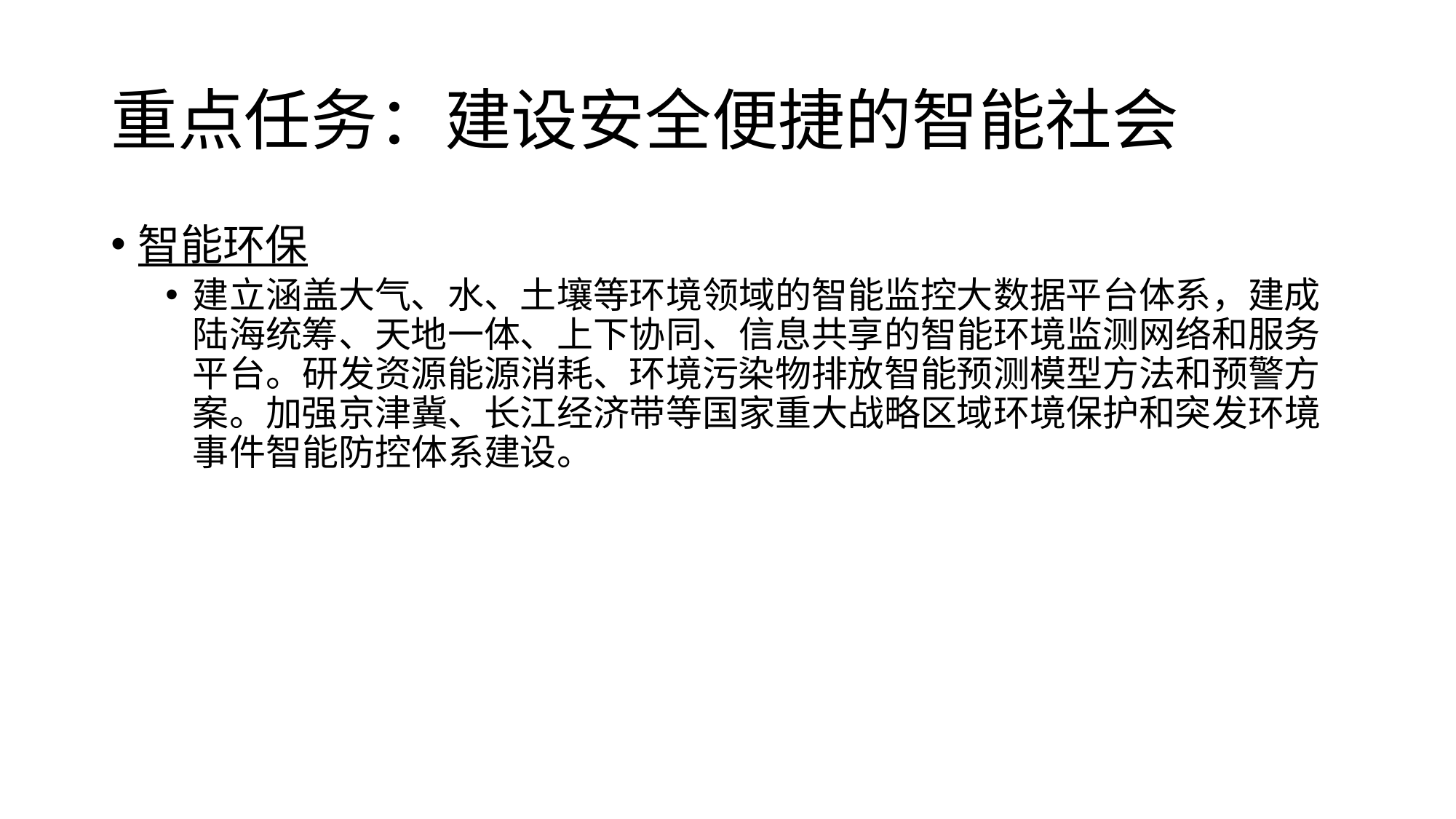

# 重点任务：建设安全便捷的智能社会
智能环保
建立涵盖大气、水、土壤等环境领域的智能监控大数据平台体系，建成陆海统筹、天地一体、上下协同、信息共享的智能环境监测网络和服务平台。研发资源能源消耗、环境污染物排放智能预测模型方法和预警方案。加强京津冀、长江经济带等国家重大战略区域环境保护和突发环境事件智能防控体系建设。